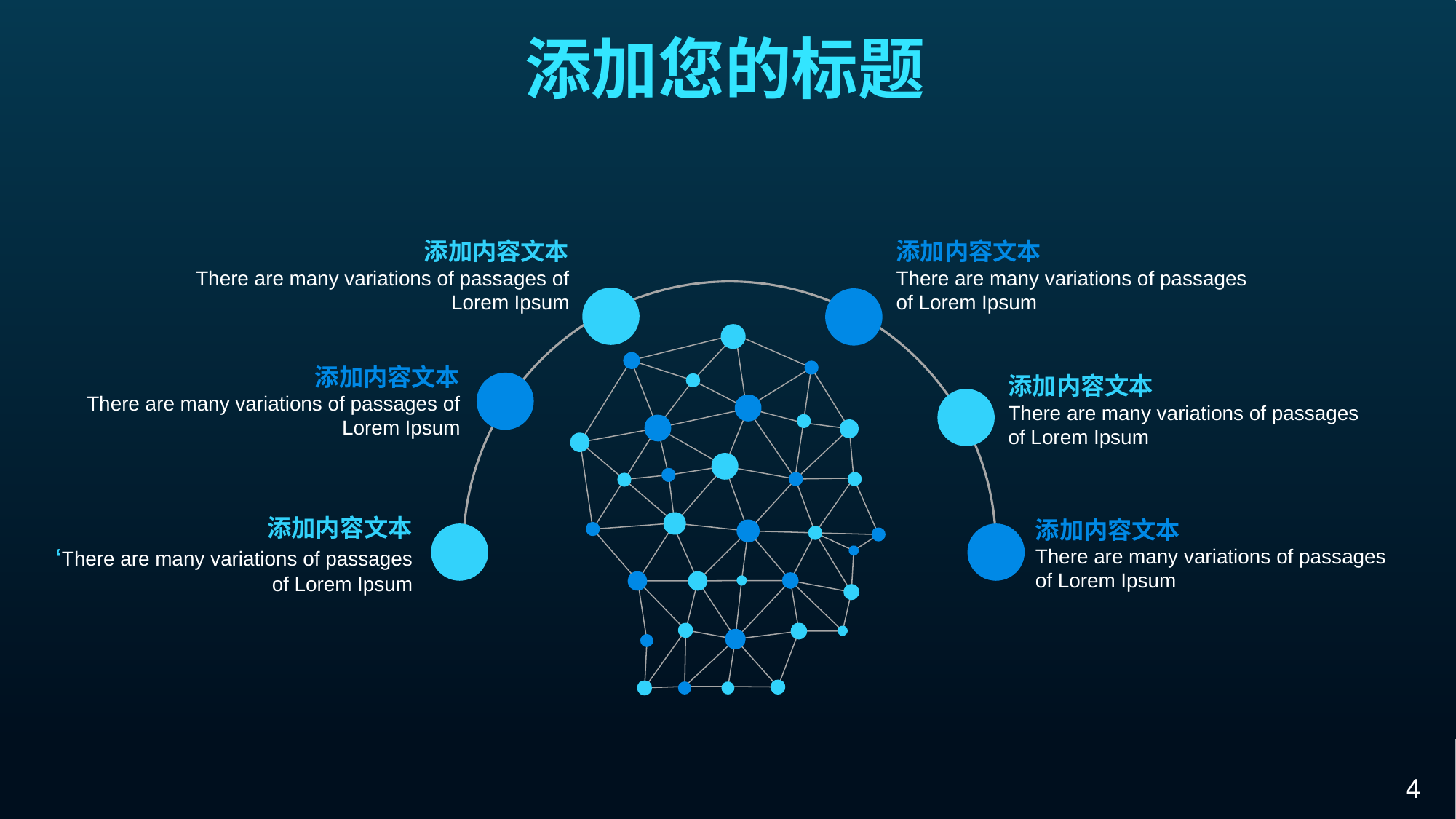

添加您的标题
添加内容文本
There are many variations of passages of Lorem Ipsum
添加内容文本
There are many variations of passages  of Lorem Ipsum

添加内容文本
There are many variations of passages of Lorem Ipsum
添加内容文本
There are many variations of passages  of Lorem Ipsum

添加内容文本
‘There are many variations of passages of Lorem Ipsum
添加内容文本
There are many variations of passages  of Lorem Ipsum

4